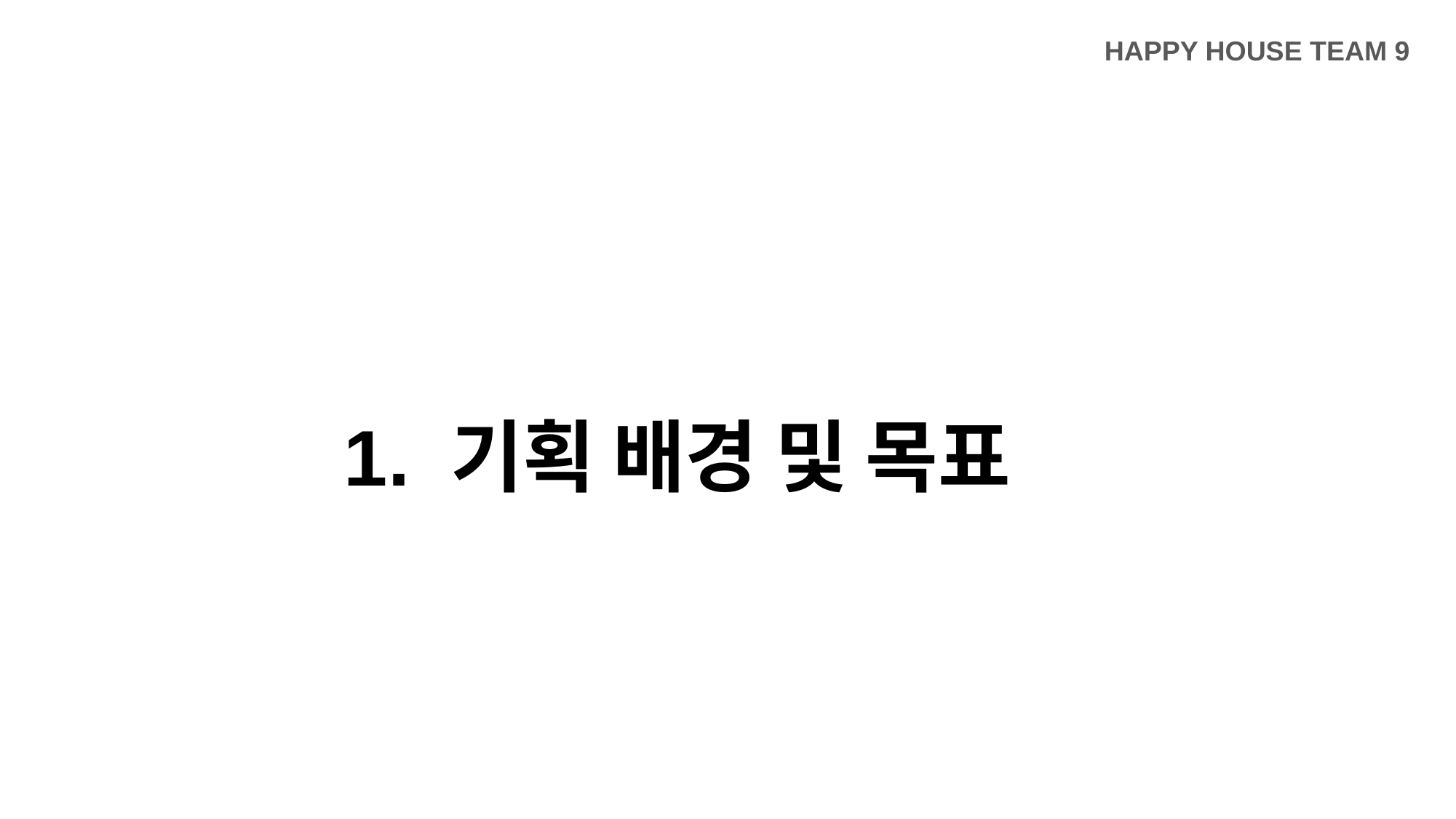

HAPPY HOUSE TEAM 9

1. 기획 배경 및 목표